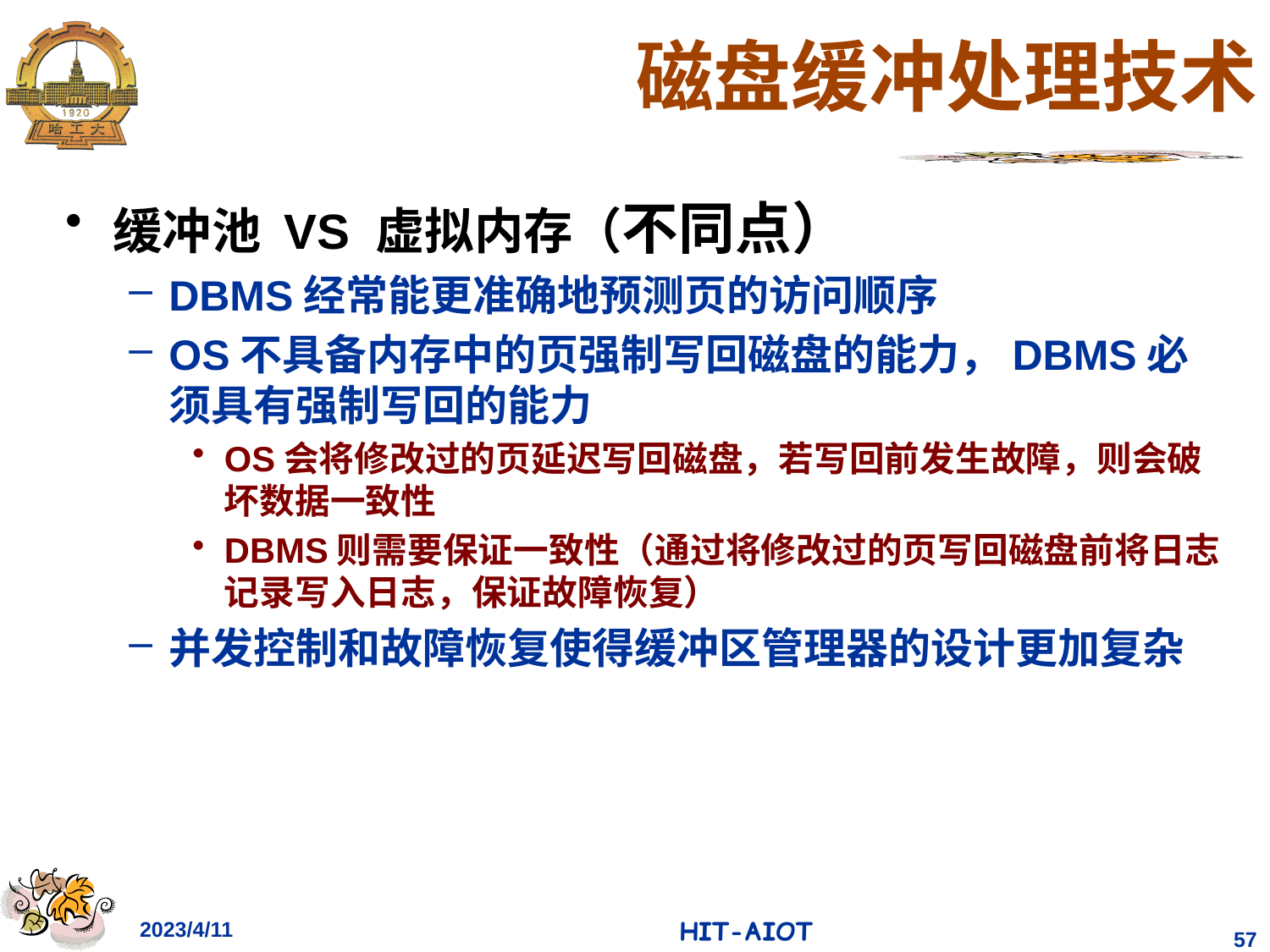

# 磁盘缓冲处理技术
缓冲池 VS 虚拟内存（不同点）
DBMS经常能更准确地预测页的访问顺序
OS不具备内存中的页强制写回磁盘的能力，DBMS必须具有强制写回的能力
OS会将修改过的页延迟写回磁盘，若写回前发生故障，则会破坏数据一致性
DBMS则需要保证一致性（通过将修改过的页写回磁盘前将日志记录写入日志，保证故障恢复）
并发控制和故障恢复使得缓冲区管理器的设计更加复杂
2023/4/11
HIT-AIOT
57